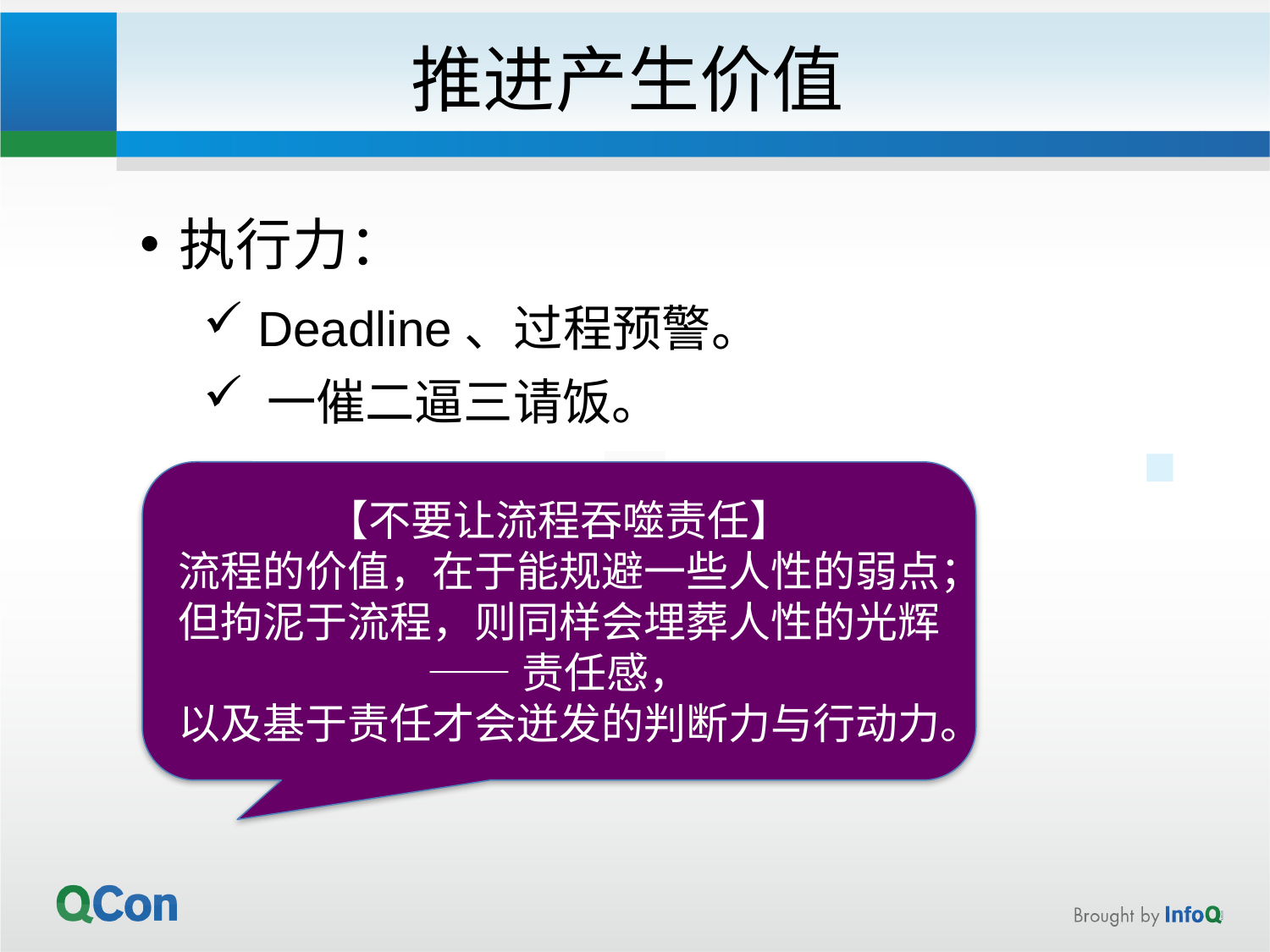

# 推进产生价值
执行力：
 Deadline、过程预警。
 一催二逼三请饭。
【不要让流程吞噬责任】
流程的价值，在于能规避一些人性的弱点；
但拘泥于流程，则同样会埋葬人性的光辉
——责任感，
以及基于责任才会迸发的判断力与行动力。